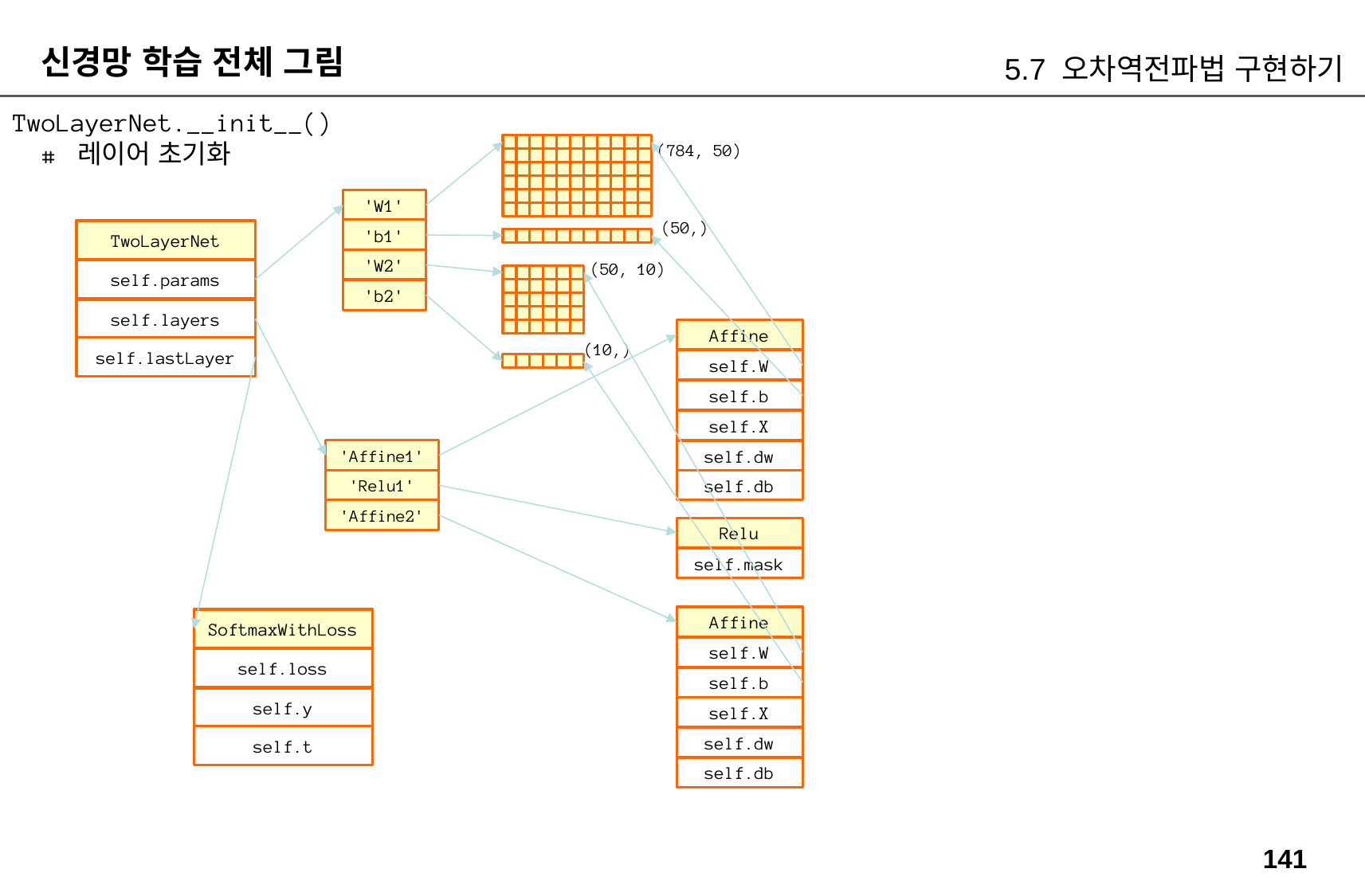

신경망 학습 전체 그림
5.7 오차역전파법 구현하기
TwoLayerNet.__init__()
  # 레이어 초기화
(784, 50)

'W1'
(50,)
'b1'
TwoLayerNet

'W2'
(50, 10)
self.params

'b2'
self.layers
Affine
(10,)
self.lastLayer
self.W

self.b
self.X
'Affine1'
self.dw
'Relu1'
self.db
'Affine2'
Relu
self.mask
Affine
SoftmaxWithLoss
self.W
self.loss
self.b
self.y
self.X
self.t
self.dw
self.db